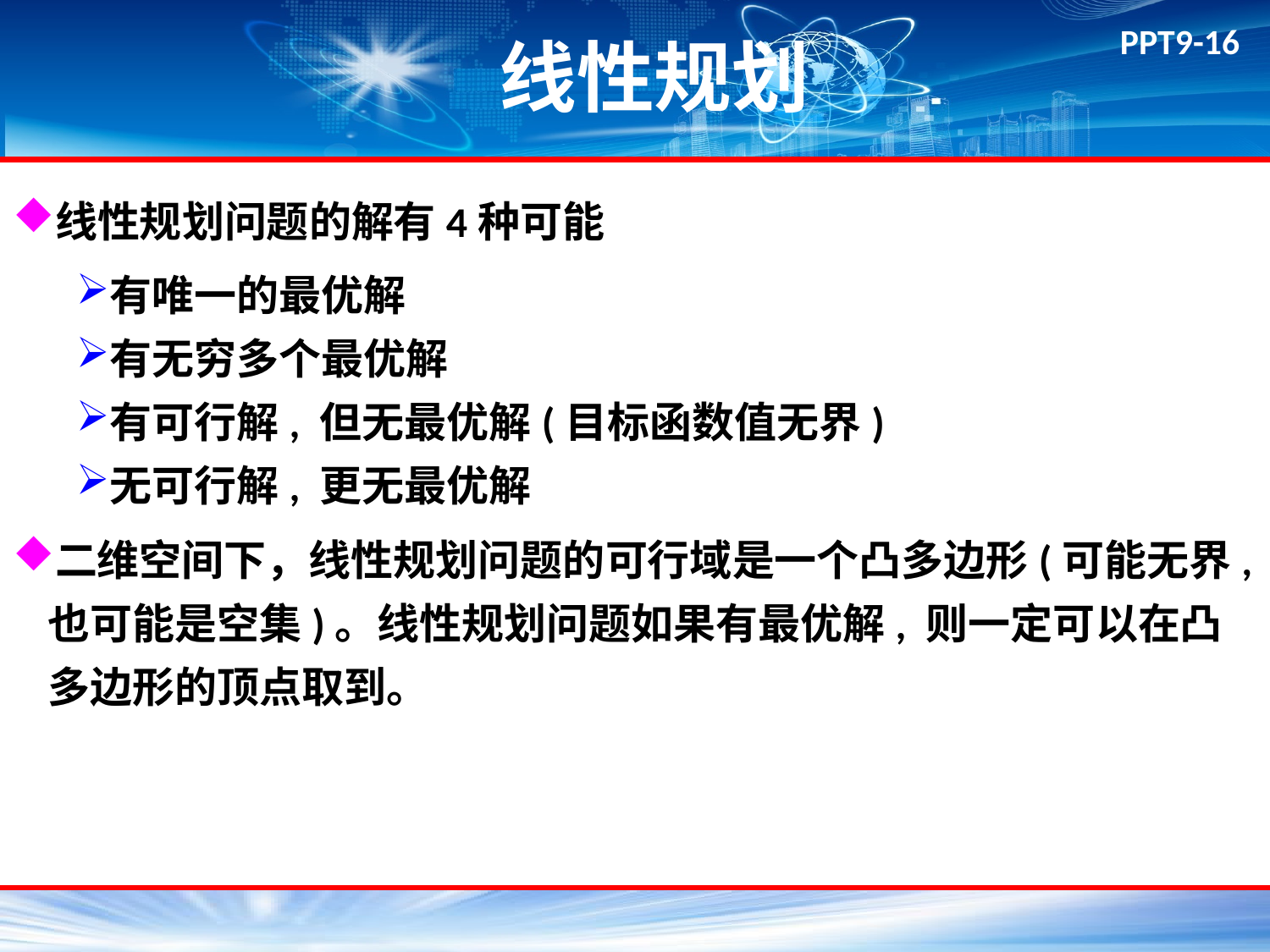

# 线性规划
线性规划问题的解有4种可能
有唯一的最优解
有无穷多个最优解
有可行解, 但无最优解(目标函数值无界)
无可行解, 更无最优解
二维空间下，线性规划问题的可行域是一个凸多边形(可能无界, 也可能是空集)。线性规划问题如果有最优解, 则一定可以在凸多边形的顶点取到。